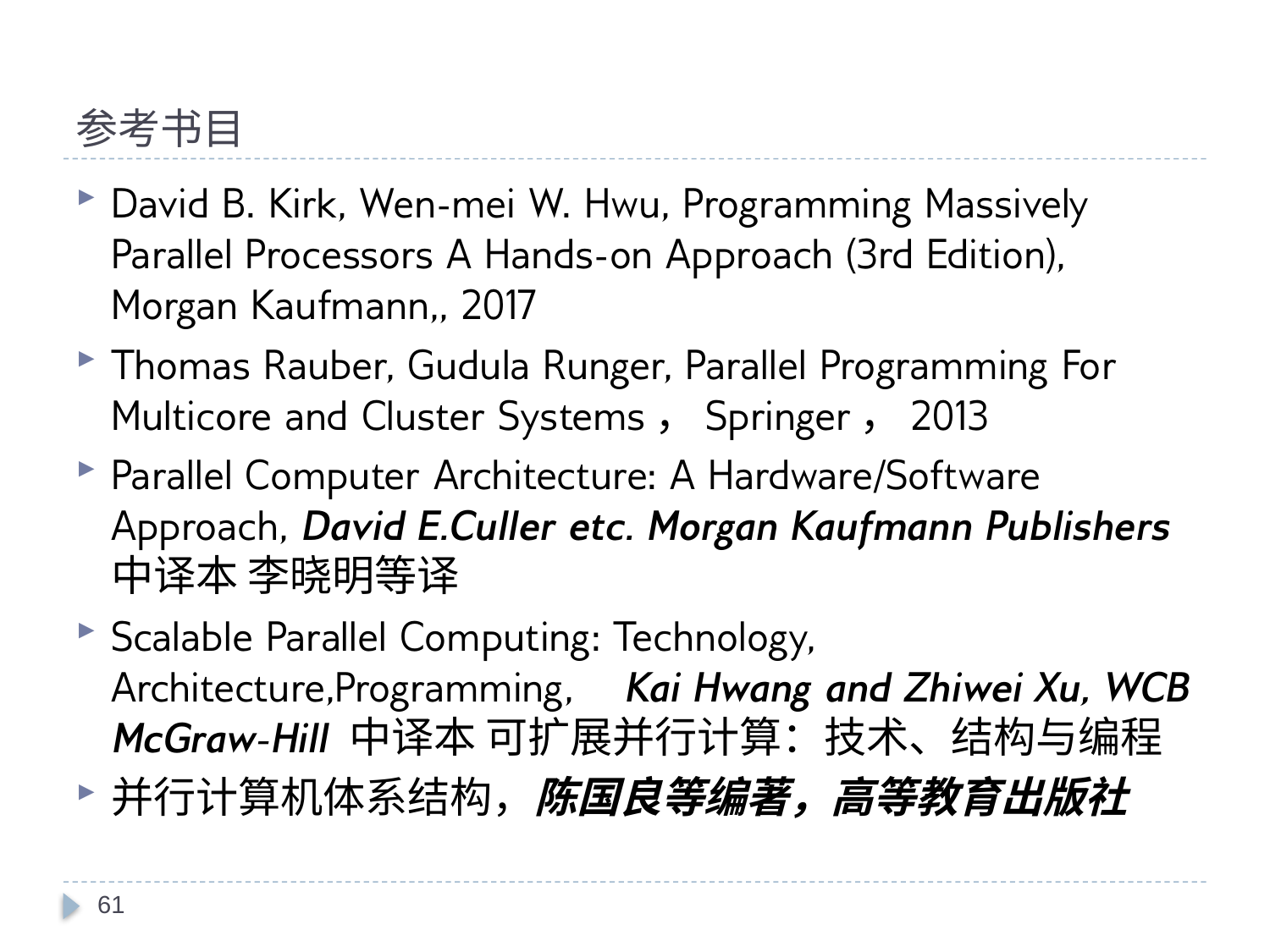

# 参考书目
David B. Kirk, Wen-mei W. Hwu, Programming Massively Parallel Processors A Hands-on Approach (3rd Edition), Morgan Kaufmann,, 2017
Thomas Rauber, Gudula Runger, Parallel Programming For Multicore and Cluster Systems，Springer，2013
Parallel Computer Architecture: A Hardware/Software Approach, David E.Culler etc. Morgan Kaufmann Publishers 中译本 李晓明等译
Scalable Parallel Computing: Technology, Architecture,Programming,    Kai Hwang and Zhiwei Xu, WCB McGraw-Hill 中译本 可扩展并行计算：技术、结构与编程
并行计算机体系结构，陈国良等编著，高等教育出版社

61